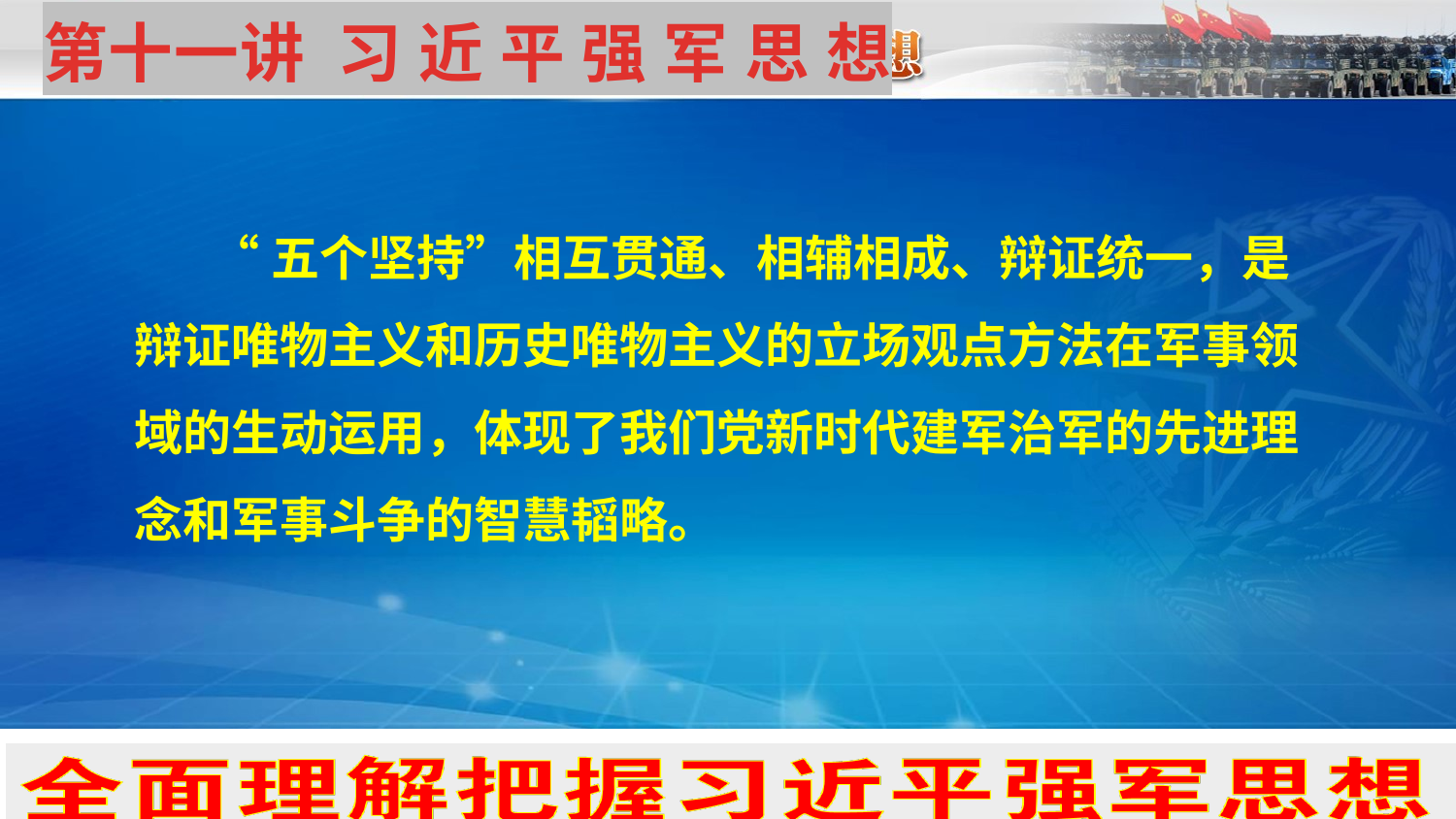

“五个坚持”相互贯通、相辅相成、辩证统一，是辩证唯物主义和历史唯物主义的立场观点方法在军事领域的生动运用，体现了我们党新时代建军治军的先进理念和军事斗争的智慧韬略。